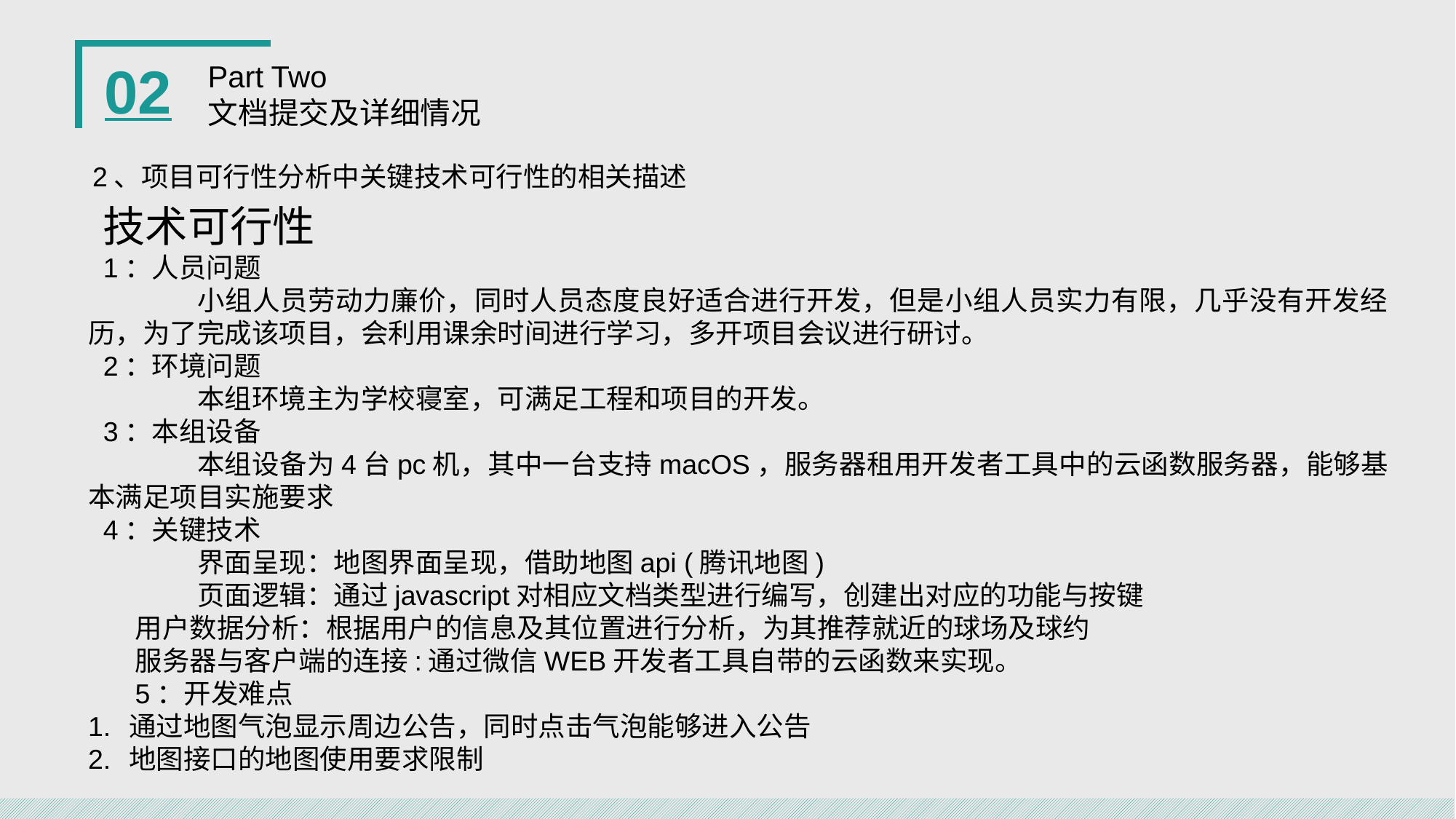

02
Part Two
文档提交及详细情况
2、项目可行性分析中关键技术可行性的相关描述
技术可行性
1：人员问题
	小组人员劳动力廉价，同时人员态度良好适合进行开发，但是小组人员实力有限，几乎没有开发经历，为了完成该项目，会利用课余时间进行学习，多开项目会议进行研讨。
2：环境问题
	本组环境主为学校寝室，可满足工程和项目的开发。
3：本组设备
	本组设备为4台pc机，其中一台支持macOS，服务器租用开发者工具中的云函数服务器，能够基本满足项目实施要求
4：关键技术
  	界面呈现：地图界面呈现，借助地图api (腾讯地图)
	页面逻辑：通过javascript对相应文档类型进行编写，创建出对应的功能与按键
用户数据分析：根据用户的信息及其位置进行分析，为其推荐就近的球场及球约
服务器与客户端的连接:通过微信WEB开发者工具自带的云函数来实现。
5：开发难点
通过地图气泡显示周边公告，同时点击气泡能够进入公告
地图接口的地图使用要求限制